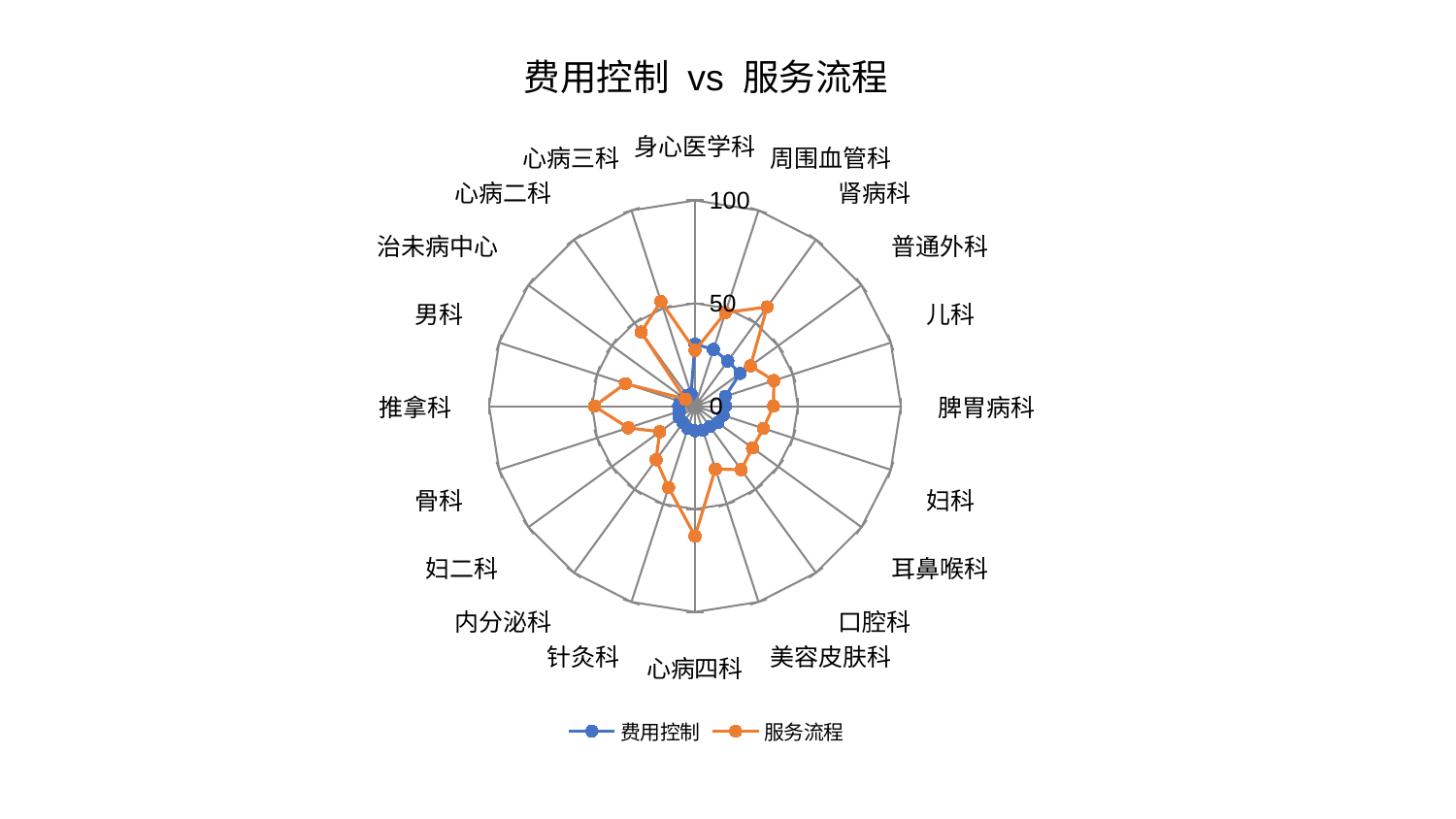

### Chart: 费用控制 vs 服务流程

| Category | 费用控制 | 服务流程 |
|---|---|---|
| 身心医学科 | 30.185899426534025 | 27.113694120533683 |
| 周围血管科 | 28.970634471623885 | 47.799475546847056 |
| 肾病科 | 27.119778697266746 | 59.638255956765995 |
| 普通外科 | 27.10500877537007 | 33.32276239060627 |
| 儿科 | 15.539361833606854 | 40.2843421886651 |
| 脾胃病科 | 14.836558382698119 | 38.132426648302996 |
| 妇科 | 14.320373846919427 | 34.95524542499531 |
| 耳鼻喉科 | 13.638629139632393 | 34.52271911691868 |
| 口腔科 | 12.34874354241509 | 38.163677145733175 |
| 美容皮肤科 | 12.316127912054668 | 32.125635567143384 |
| 心病四科 | 11.99406226950275 | 63.14776953782728 |
| 针灸科 | 11.370343327153755 | 41.55566397245758 |
| 内分泌科 | 9.967891889873293 | 32.189679996557466 |
| 妇二科 | 9.471080174912666 | 21.134736195688507 |
| 骨科 | 8.04949300879828 | 34.07885309372397 |
| 推拿科 | 7.950034473263649 | 48.896548007248576 |
| 男科 | 7.537911057870307 | 35.56735721181427 |
| 治未病中心 | 6.6845350403908474 | 5.798534637505888 |
| 心病二科 | 6.568015117663498 | 44.55387304394049 |
| 心病三科 | 6.262940128053276 | 53.526496895054585 |
73